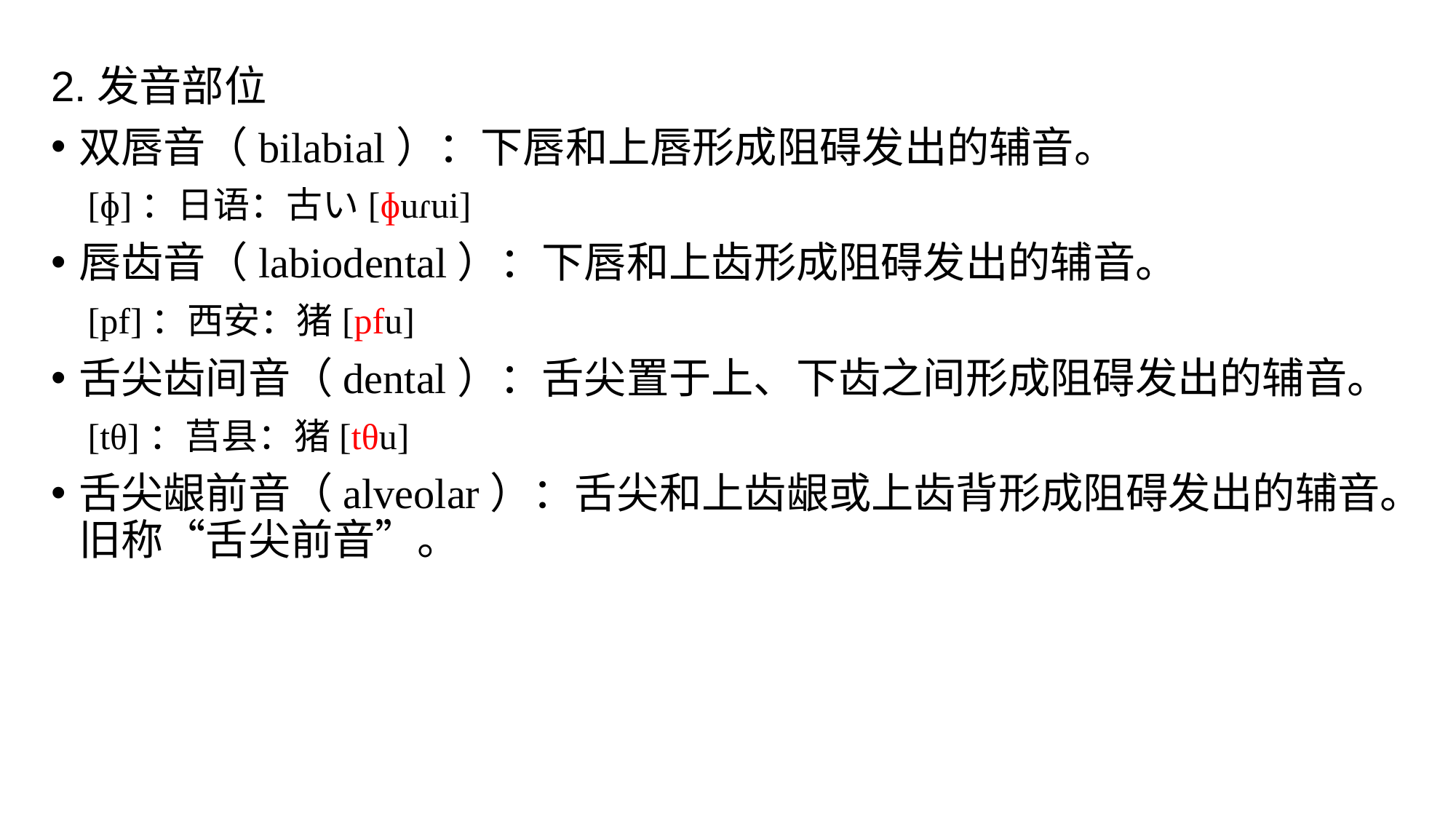

2.发音部位
双唇音（bilabial）：下唇和上唇形成阻碍发出的辅音。
    [ɸ]：日语：古い[ɸuɾui]
唇齿音（labiodental）：下唇和上齿形成阻碍发出的辅音。
    [pf]：西安：猪[pfu]
舌尖齿间音（dental）：舌尖置于上、下齿之间形成阻碍发出的辅音。
    [tθ]：莒县：猪[tθu]
舌尖龈前音（alveolar）：舌尖和上齿龈或上齿背形成阻碍发出的辅音。旧称“舌尖前音”。